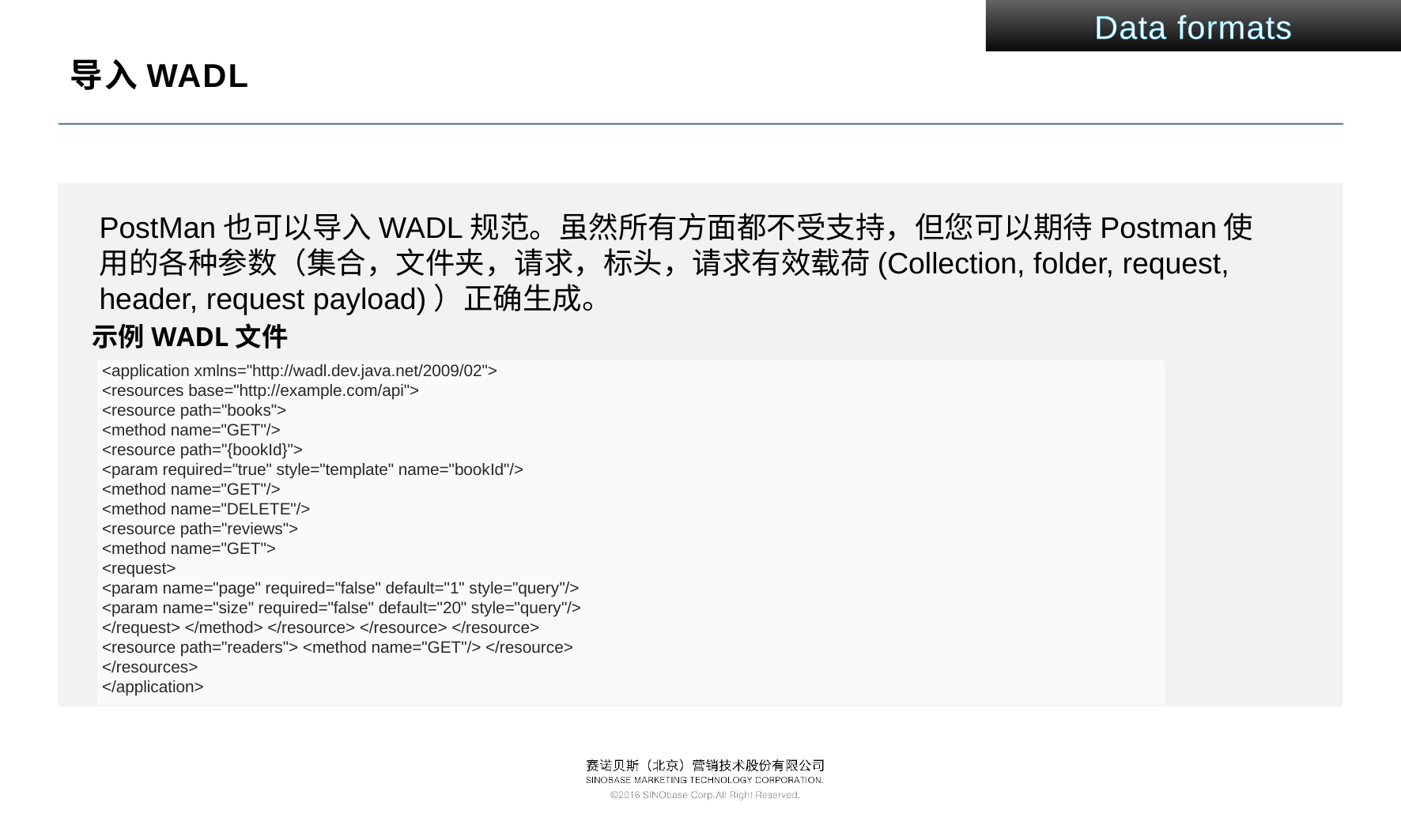

Data formats
# 导入WADL
PostMan也可以导入W​​ADL规范。虽然所有方面都不受支持，但您可以期待Postman使用的各种参数（集合，文件夹，请求，标头，请求有效载荷(Collection, folder, request, header, request payload)）正确生成。
示例WADL文件
 <application xmlns="http://wadl.dev.java.net/2009/02">
 <resources base="http://example.com/api">
 <resource path="books">
 <method name="GET"/>
 <resource path="{bookId}">
 <param required="true" style="template" name="bookId"/>
 <method name="GET"/>
 <method name="DELETE"/>
 <resource path="reviews">
 <method name="GET">
 <request>
 <param name="page" required="false" default="1" style="query"/>
 <param name="size" required="false" default="20" style="query"/>
 </request> </method> </resource> </resource> </resource>
 <resource path="readers"> <method name="GET"/> </resource>
 </resources>
 </application>